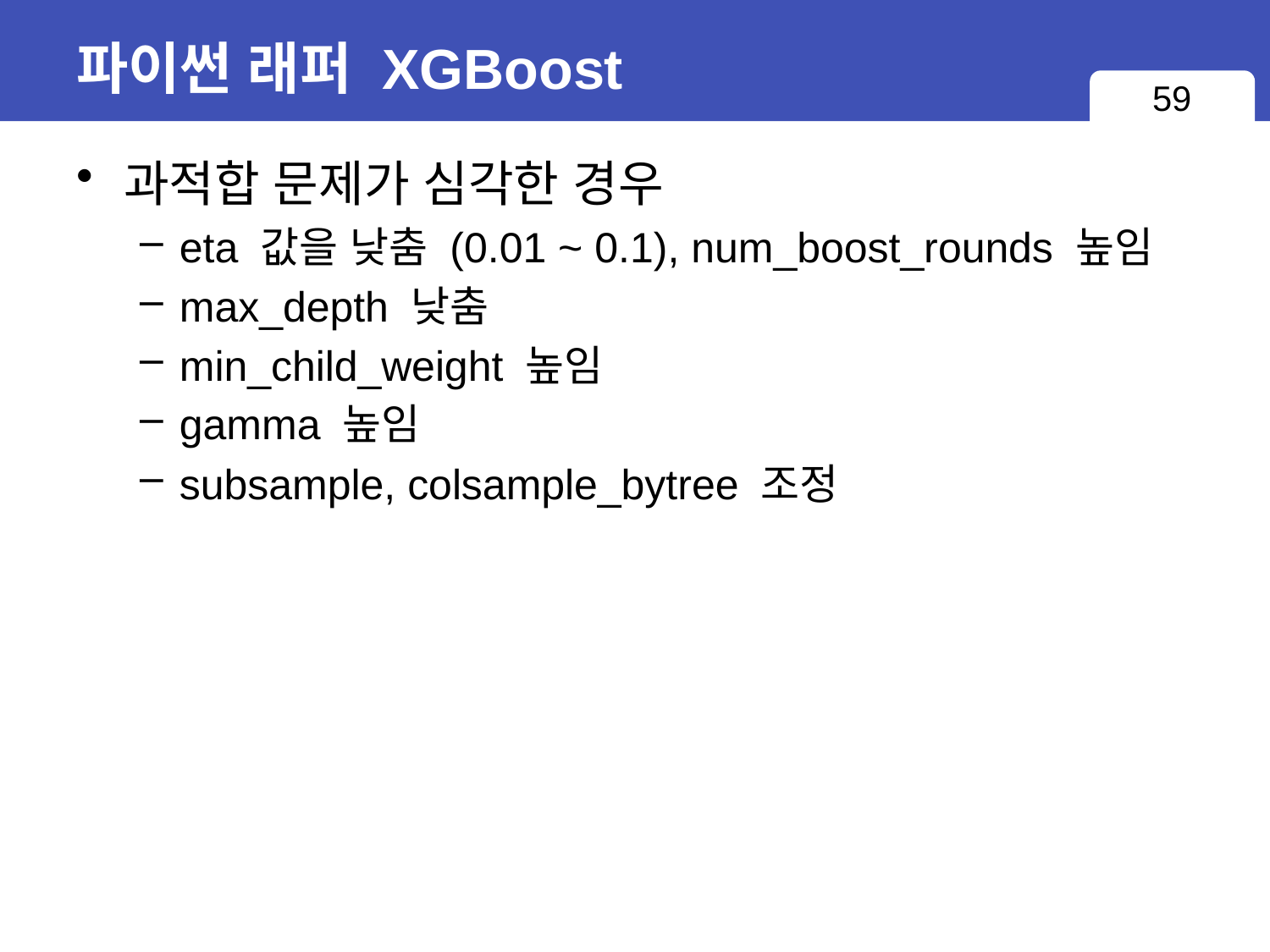

# 파이썬 래퍼 XGBoost
59
과적합 문제가 심각한 경우
eta 값을 낮춤 (0.01 ~ 0.1), num_boost_rounds 높임
max_depth 낮춤
min_child_weight 높임
gamma 높임
subsample, colsample_bytree 조정